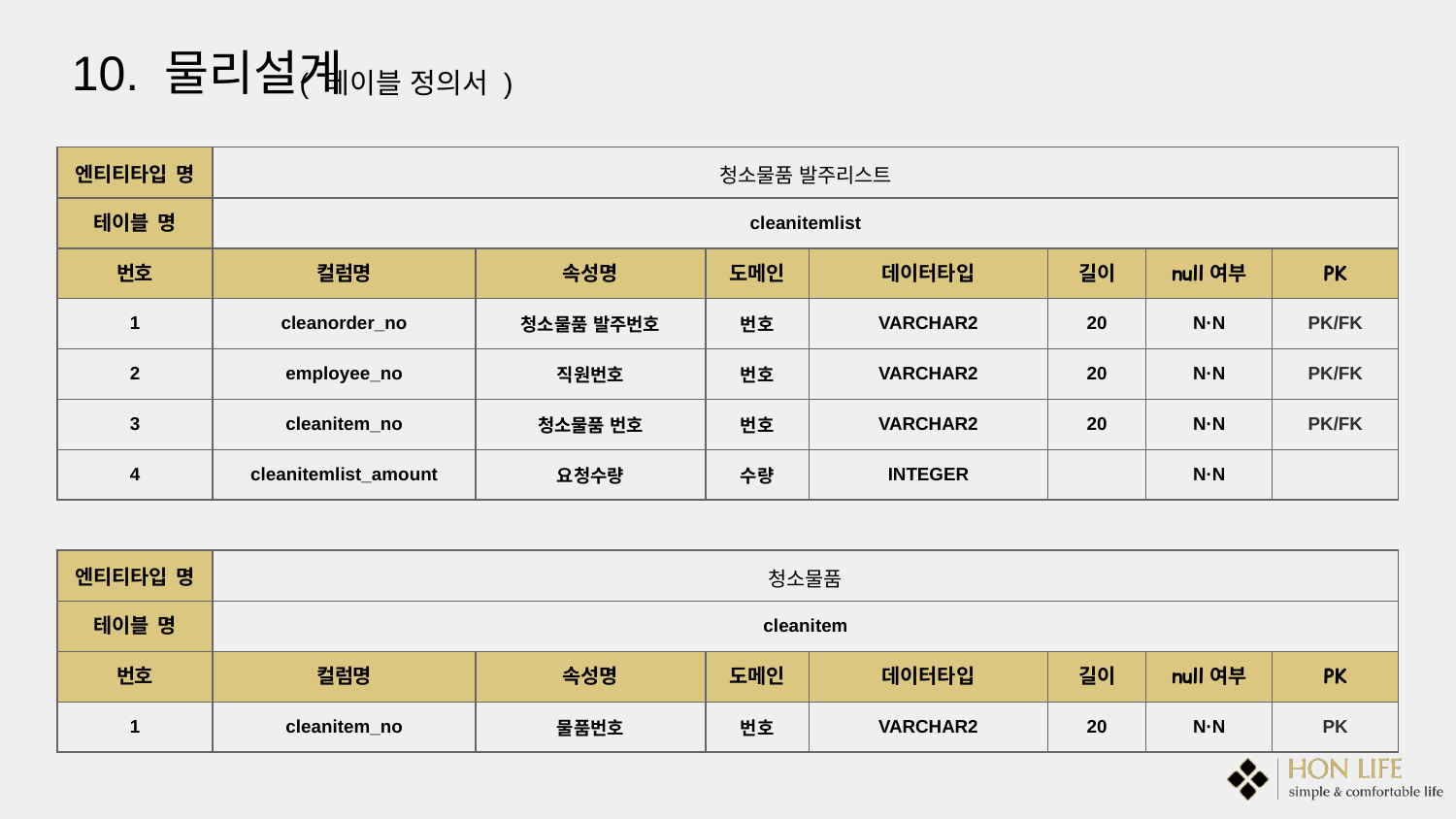

10. 물리설계
( 테이블 정의서 )

| 엔티티타입 명 | 청소물품 발주리스트 |  |  |  |  |  |  |
| --- | --- | --- | --- | --- | --- | --- | --- |
| 테이블 명 | cleanitemlist |  |  |  |  |  |  |
| 번호 | 컬럼명 | 속성명 | 도메인 | 데이터타입 | 길이 | null여부 | PK |
| 1 | cleanorder\_no | 청소물품 발주번호 | 번호 | VARCHAR2 | 20 | N·N | PK/FK |
| 2 | employee\_no | 직원번호 | 번호 | VARCHAR2 | 20 | N·N | PK/FK |
| 3 | cleanitem\_no | 청소물품 번호 | 번호 | VARCHAR2 | 20 | N·N | PK/FK |
| 4 | cleanitemlist\_amount | 요청수량 | 수량 | INTEGER |  | N·N |  |
| 엔티티타입 명 | 청소물품 |  |  |  |  |  |  |
| --- | --- | --- | --- | --- | --- | --- | --- |
| 테이블 명 | cleanitem |  |  |  |  |  |  |
| 번호 | 컬럼명 | 속성명 | 도메인 | 데이터타입 | 길이 | null여부 | PK |
| 1 | cleanitem\_no | 물품번호 | 번호 | VARCHAR2 | 20 | N·N | PK |